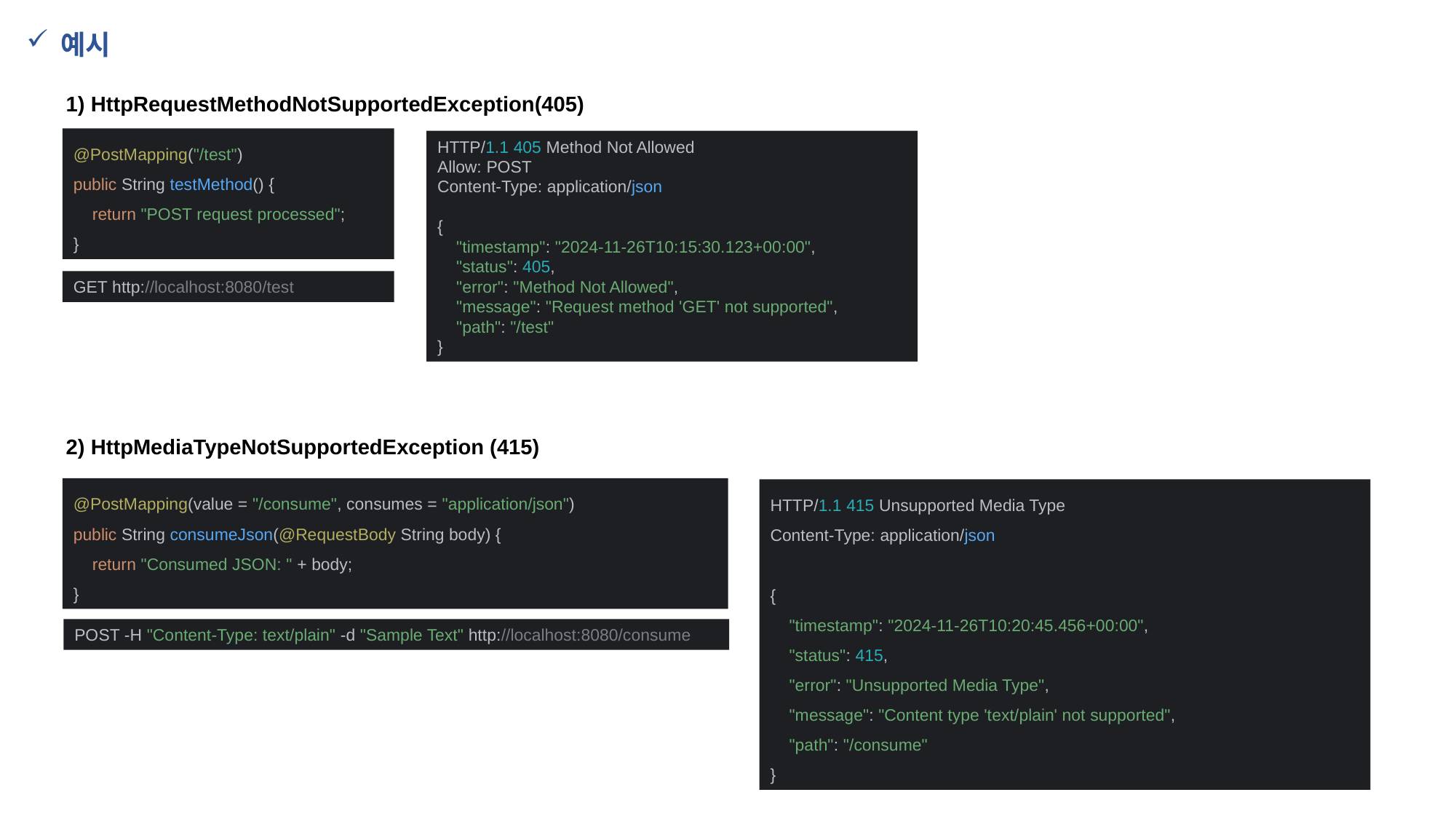

예시
1) HttpRequestMethodNotSupportedException(405)
@PostMapping("/test")
public String testMethod() {
    return "POST request processed";
}
HTTP/1.1 405 Method Not Allowed
Allow: POST
Content-Type: application/json
{
    "timestamp": "2024-11-26T10:15:30.123+00:00",
    "status": 405,
    "error": "Method Not Allowed",
    "message": "Request method 'GET' not supported",
    "path": "/test"
}
GET http://localhost:8080/test
2) HttpMediaTypeNotSupportedException (415)
@PostMapping(value = "/consume", consumes = "application/json")
public String consumeJson(@RequestBody String body) {
    return "Consumed JSON: " + body;
}
HTTP/1.1 415 Unsupported Media Type
Content-Type: application/json
{
    "timestamp": "2024-11-26T10:20:45.456+00:00",
    "status": 415,
    "error": "Unsupported Media Type",
    "message": "Content type 'text/plain' not supported",
    "path": "/consume"
}
POST -H "Content-Type: text/plain" -d "Sample Text" http://localhost:8080/consume